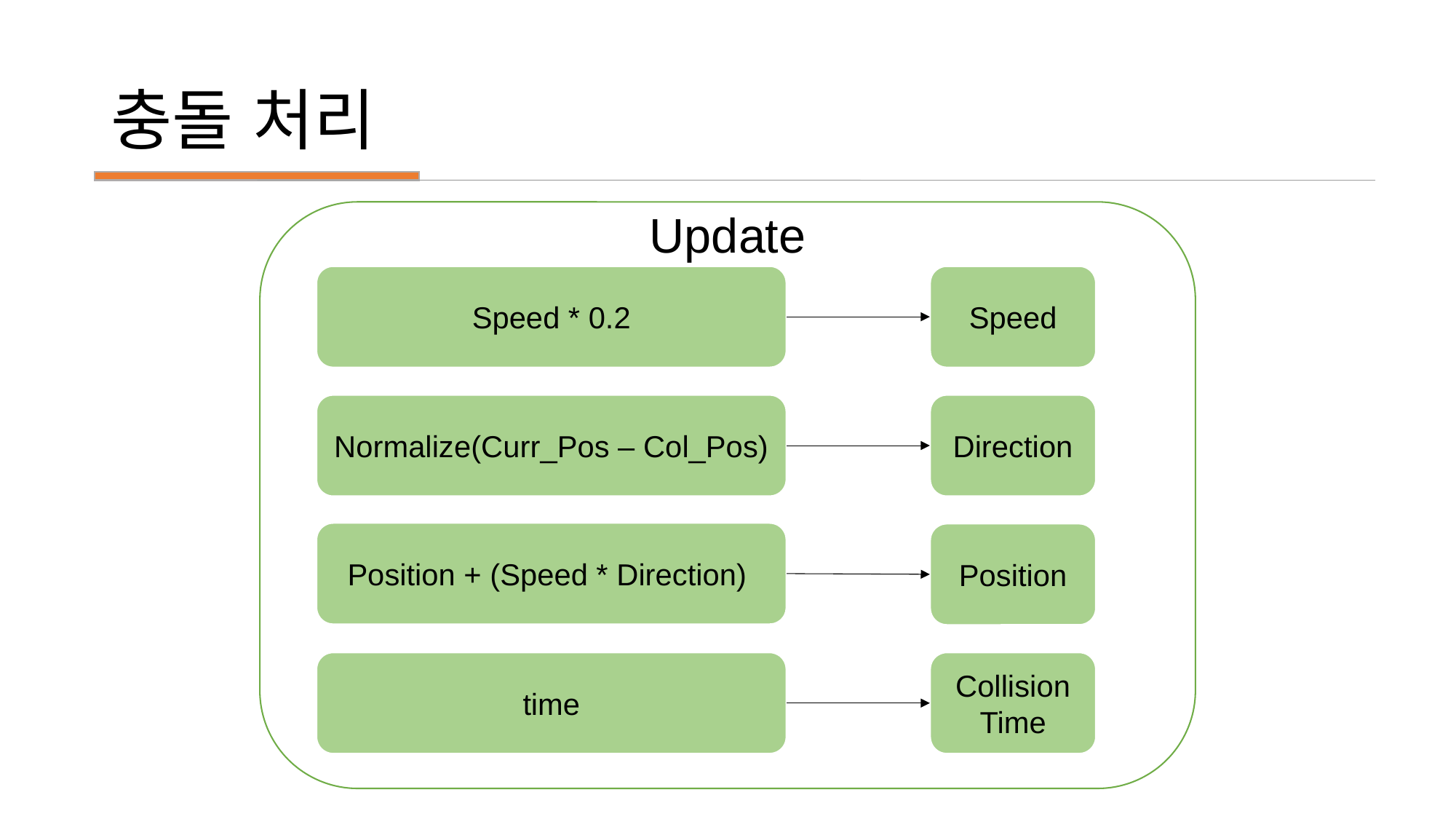

# 충돌 처리
Update

Speed * 0.2
Speed
Normalize(Curr_Pos – Col_Pos)
Direction
Position + (Speed * Direction)
Position
time
Collision Time